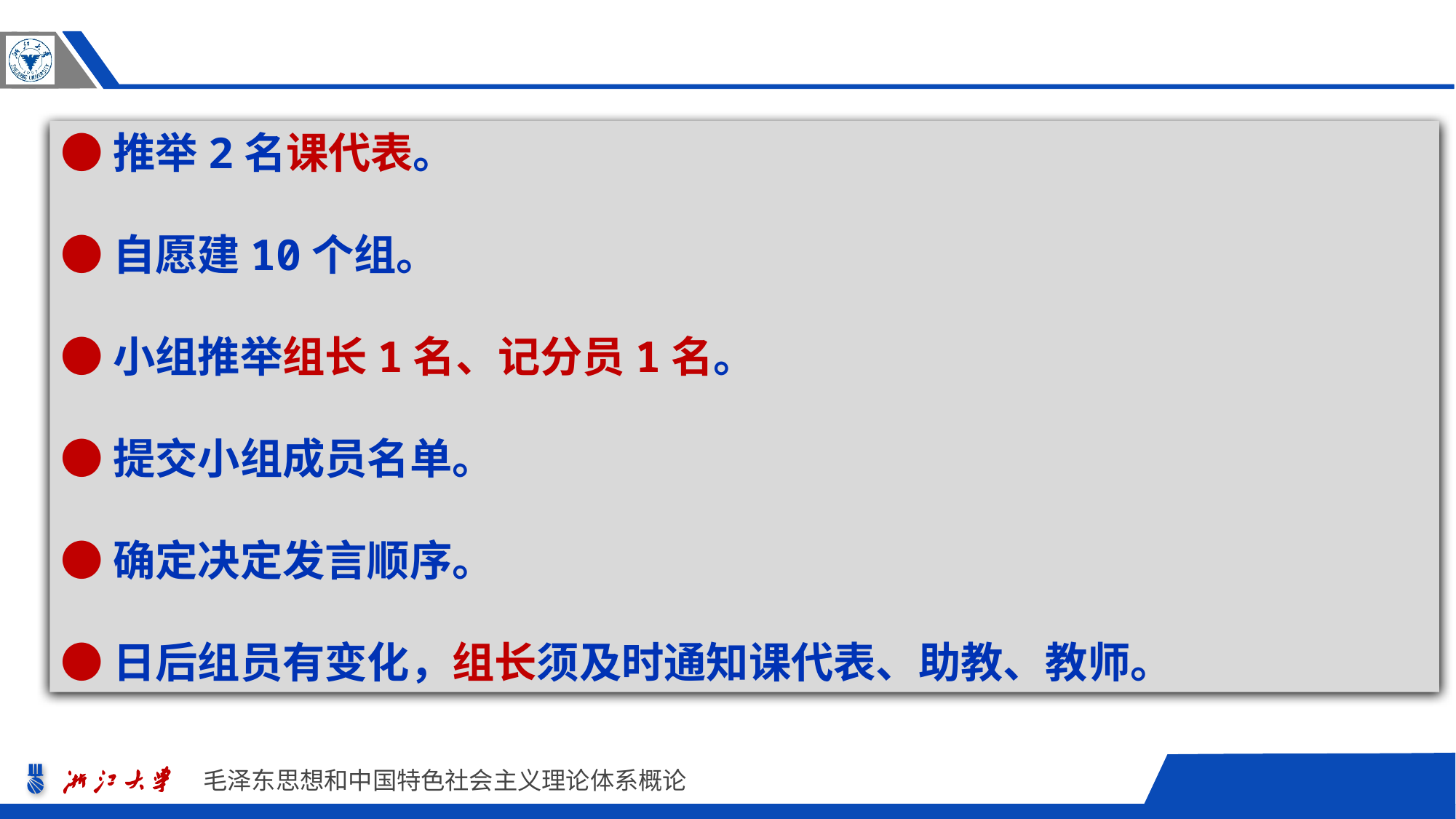

●推举2名课代表。

●自愿建10个组。

●小组推举组长1名、记分员1名。

●提交小组成员名单。

●确定决定发言顺序。

●日后组员有变化，组长须及时通知课代表、助教、教师。